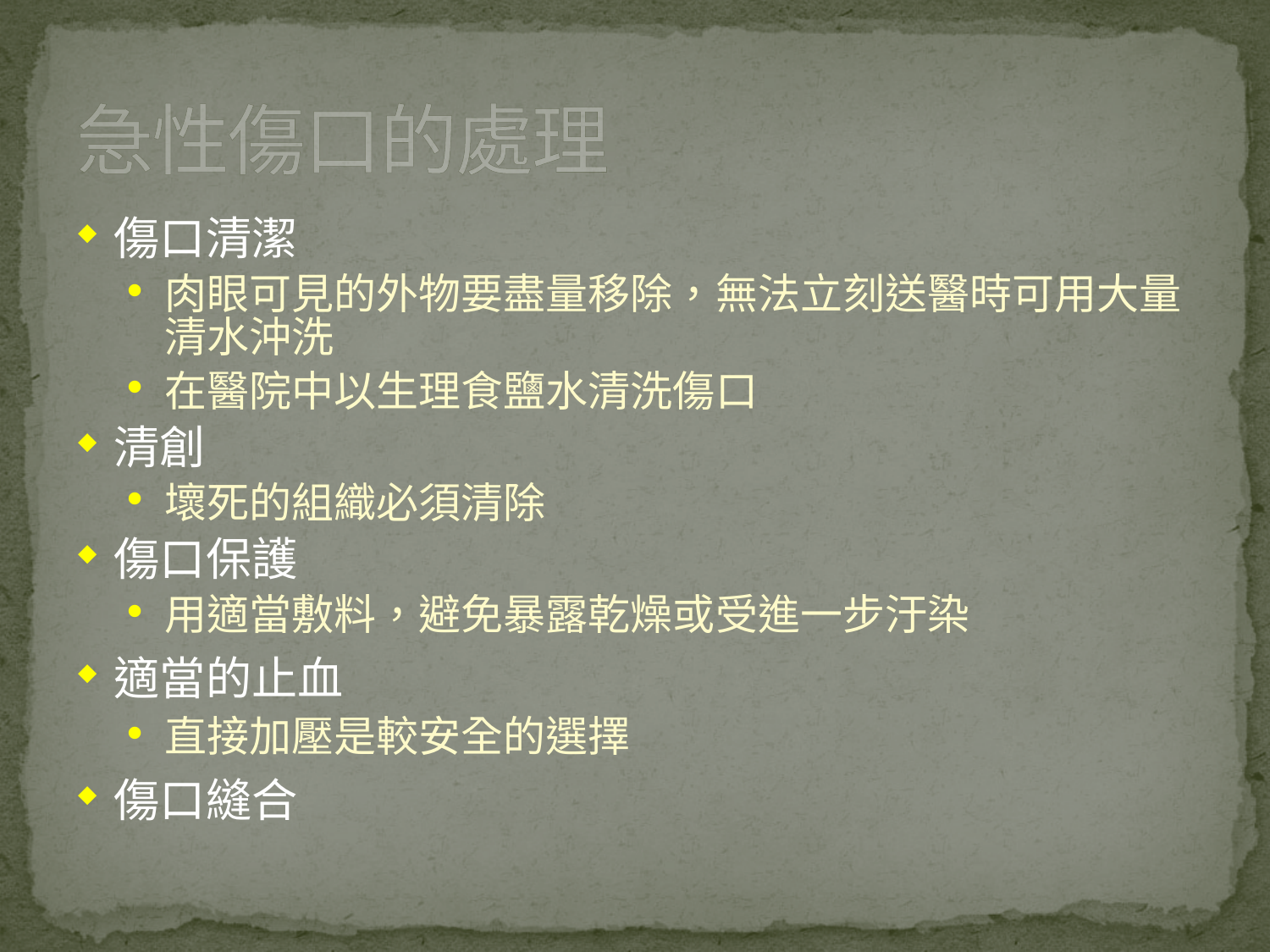

# 急性傷口的處理
傷口清潔
肉眼可見的外物要盡量移除，無法立刻送醫時可用大量清水沖洗
在醫院中以生理食鹽水清洗傷口
清創
壞死的組織必須清除
傷口保護
用適當敷料，避免暴露乾燥或受進一步汙染
適當的止血
直接加壓是較安全的選擇
傷口縫合